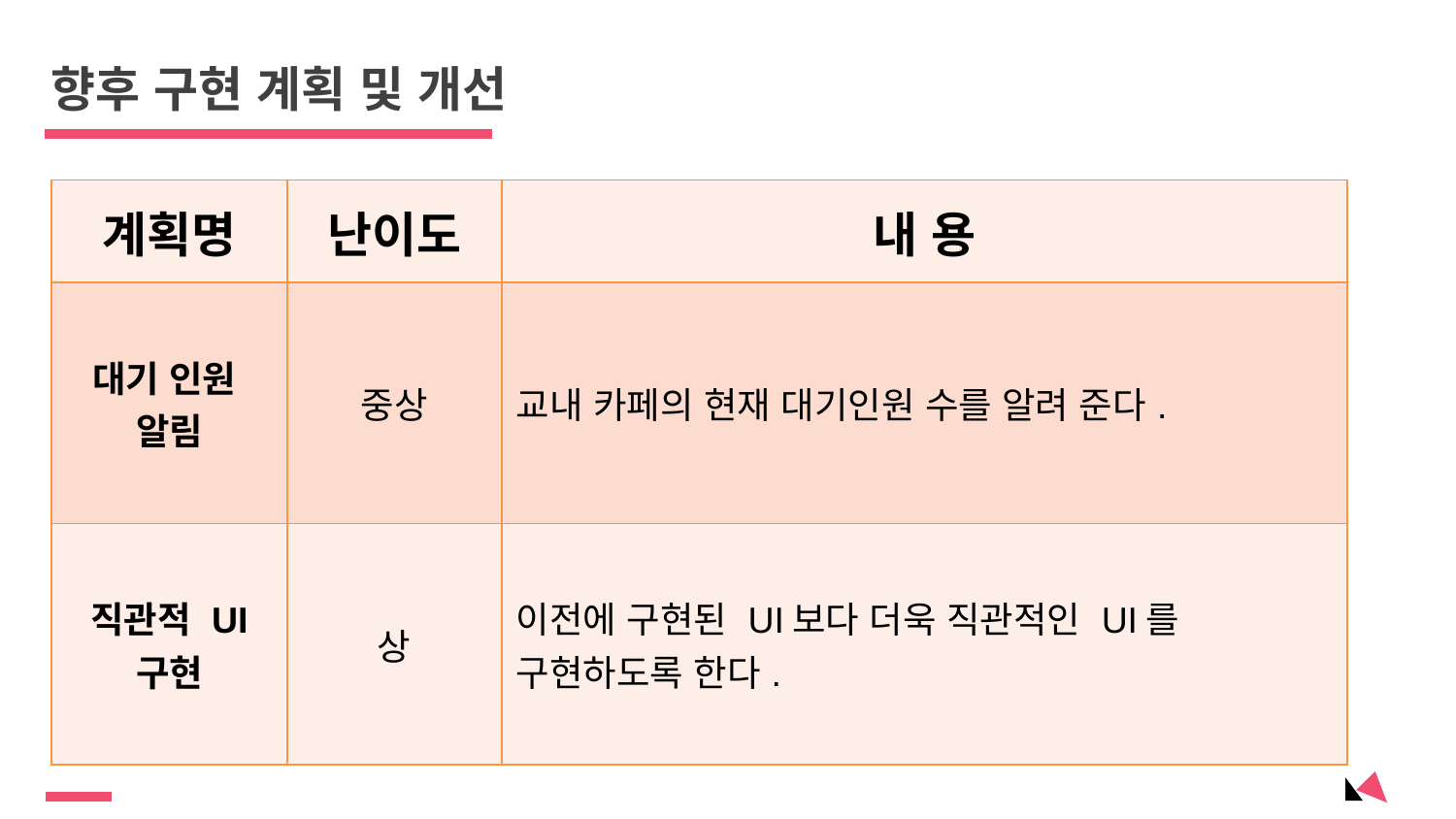

향후 구현 계획 및 개선
| 계획명 | 난이도 | 내 용 |
| --- | --- | --- |
| 대기 인원 알림 | 중상 | 교내 카페의 현재 대기인원 수를 알려 준다. |
| 직관적 UI 구현 | 상 | 이전에 구현된 UI보다 더욱 직관적인 UI를 구현하도록 한다. |